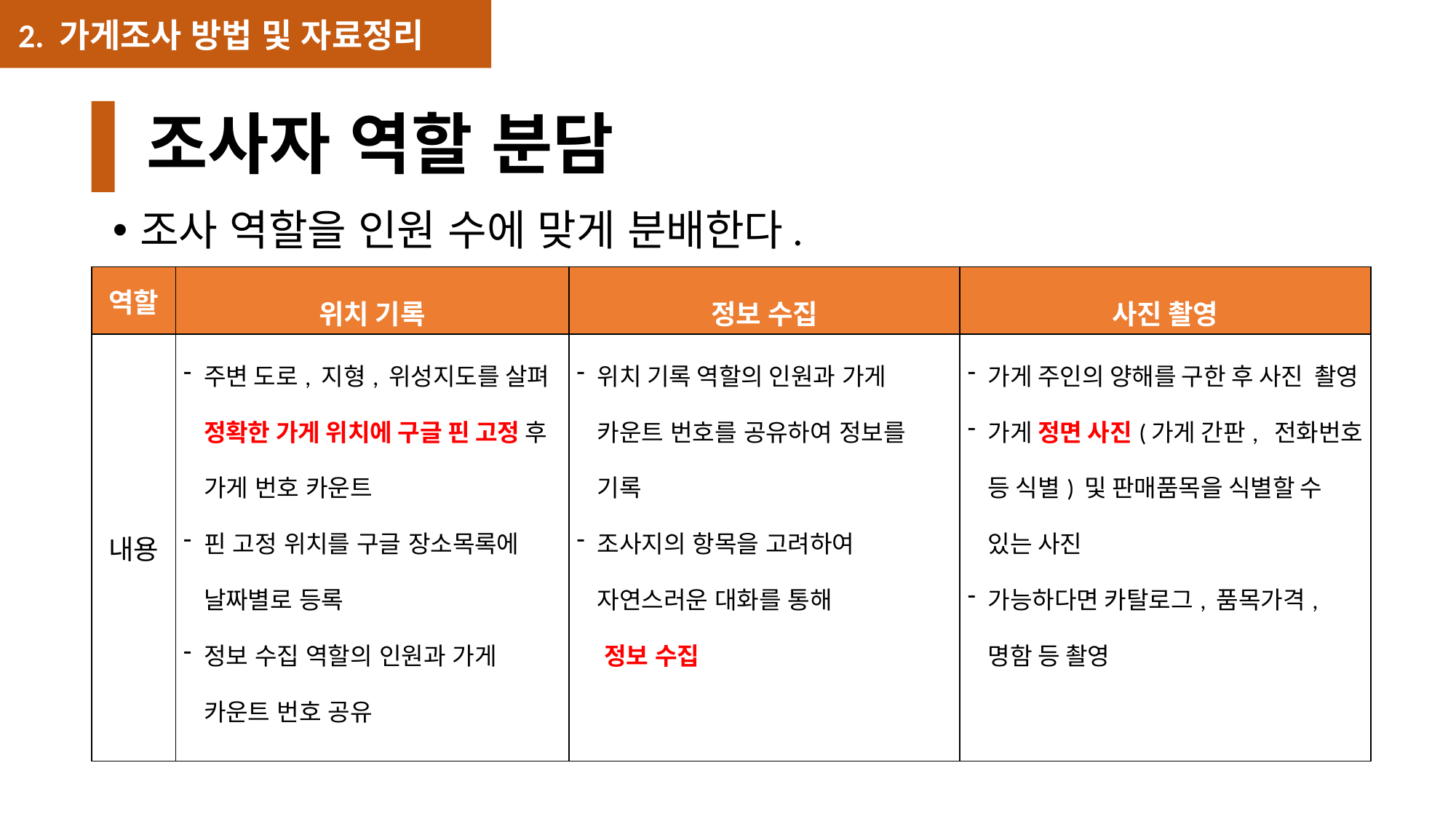

2. 가게조사 방법 및 자료정리
# 조사자 역할 분담

조사 역할을 인원 수에 맞게 분배한다.
| 역할 | 위치 기록 | 정보 수집 | 사진 촬영 |
| --- | --- | --- | --- |
| 내용 | 주변 도로, 지형, 위성지도를 살펴 정확한 가게 위치에 구글 핀 고정 후 가게 번호 카운트 핀 고정 위치를 구글 장소목록에 날짜별로 등록 정보 수집 역할의 인원과 가게 카운트 번호 공유 | 위치 기록 역할의 인원과 가게 카운트 번호를 공유하여 정보를 기록 조사지의 항목을 고려하여 자연스러운 대화를 통해 정보 수집 | 가게 주인의 양해를 구한 후 사진 촬영 가게 정면 사진(가게 간판, 전화번호 등 식별) 및 판매품목을 식별할 수 있는 사진 가능하다면 카탈로그, 품목가격, 명함 등 촬영 |